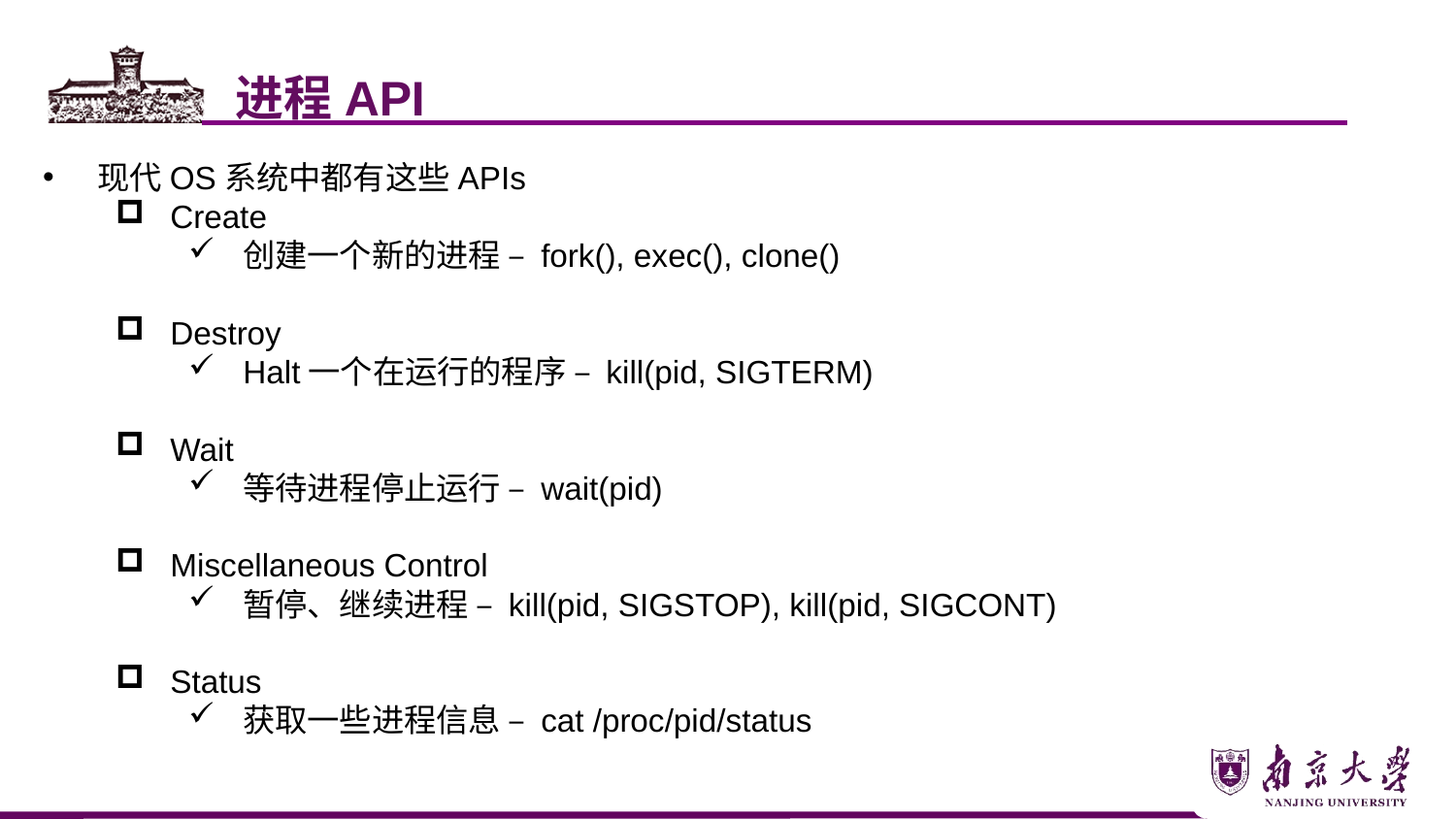

进程API
现代OS系统中都有这些APIs
Create
创建一个新的进程 – fork(), exec(), clone()

Destroy
Halt一个在运行的程序 – kill(pid, SIGTERM)

Wait
等待进程停止运行 – wait(pid)

Miscellaneous Control
暂停、继续进程 – kill(pid, SIGSTOP), kill(pid, SIGCONT)

Status
获取一些进程信息 – cat /proc/pid/status